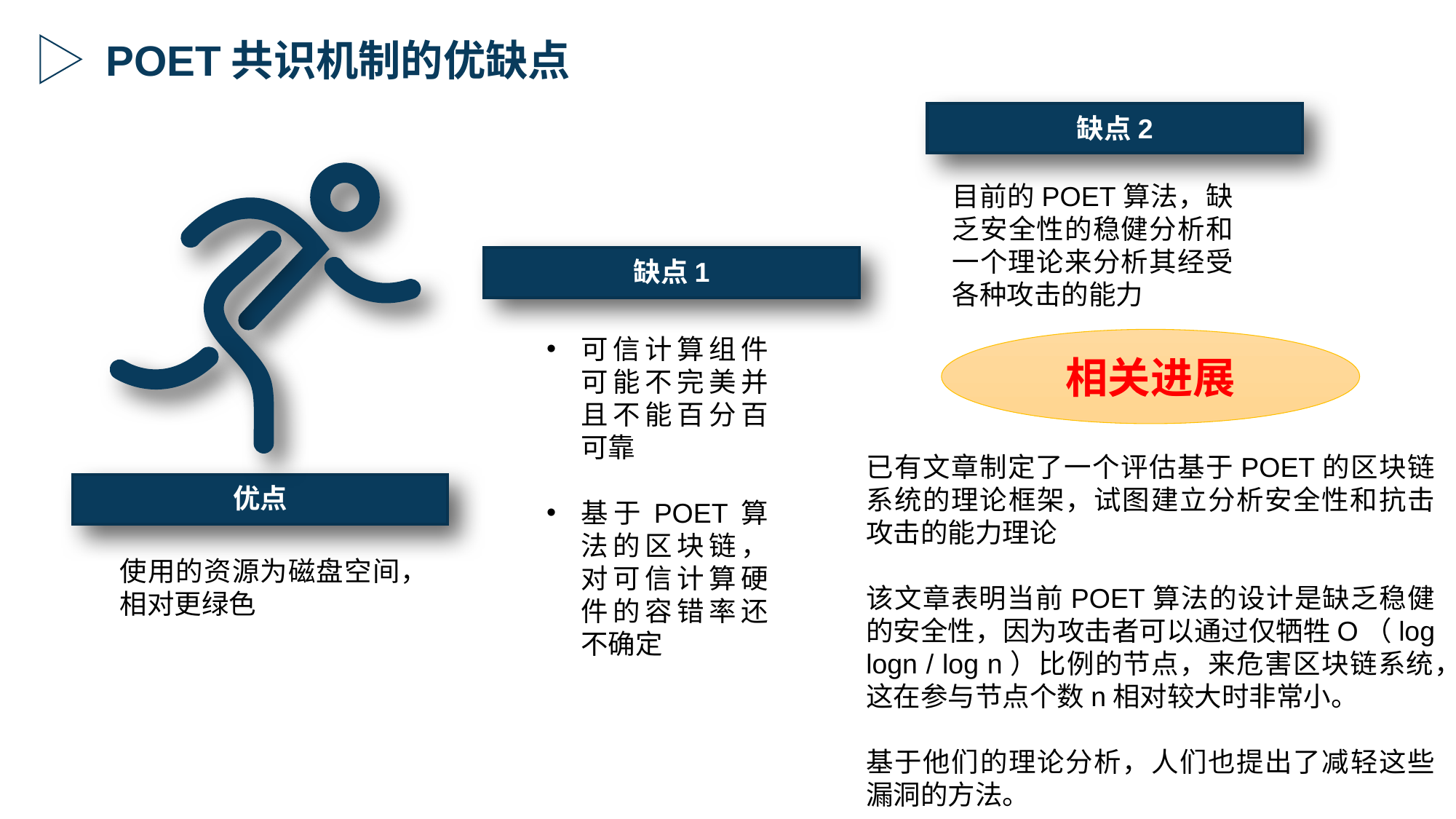

POET共识机制的优缺点

缺点2

目前的POET算法，缺乏安全性的稳健分析和一个理论来分析其经受各种攻击的能力

缺点1

可信计算组件可能不完美并且不能百分百可靠

基于POET算法的区块链，对可信计算硬件的容错率还不确定
相关进展

已有文章制定了一个评估基于POET的区块链系统的理论框架，试图建立分析安全性和抗击攻击的能力理论

该文章表明当前POET算法的设计是缺乏稳健的安全性，因为攻击者可以通过仅牺牲O（log logn / log n）比例的节点，来危害区块链系统，这在参与节点个数n相对较大时非常小。

基于他们的理论分析，人们也提出了减轻这些漏洞的方法。
优点

使用的资源为磁盘空间，相对更绿色